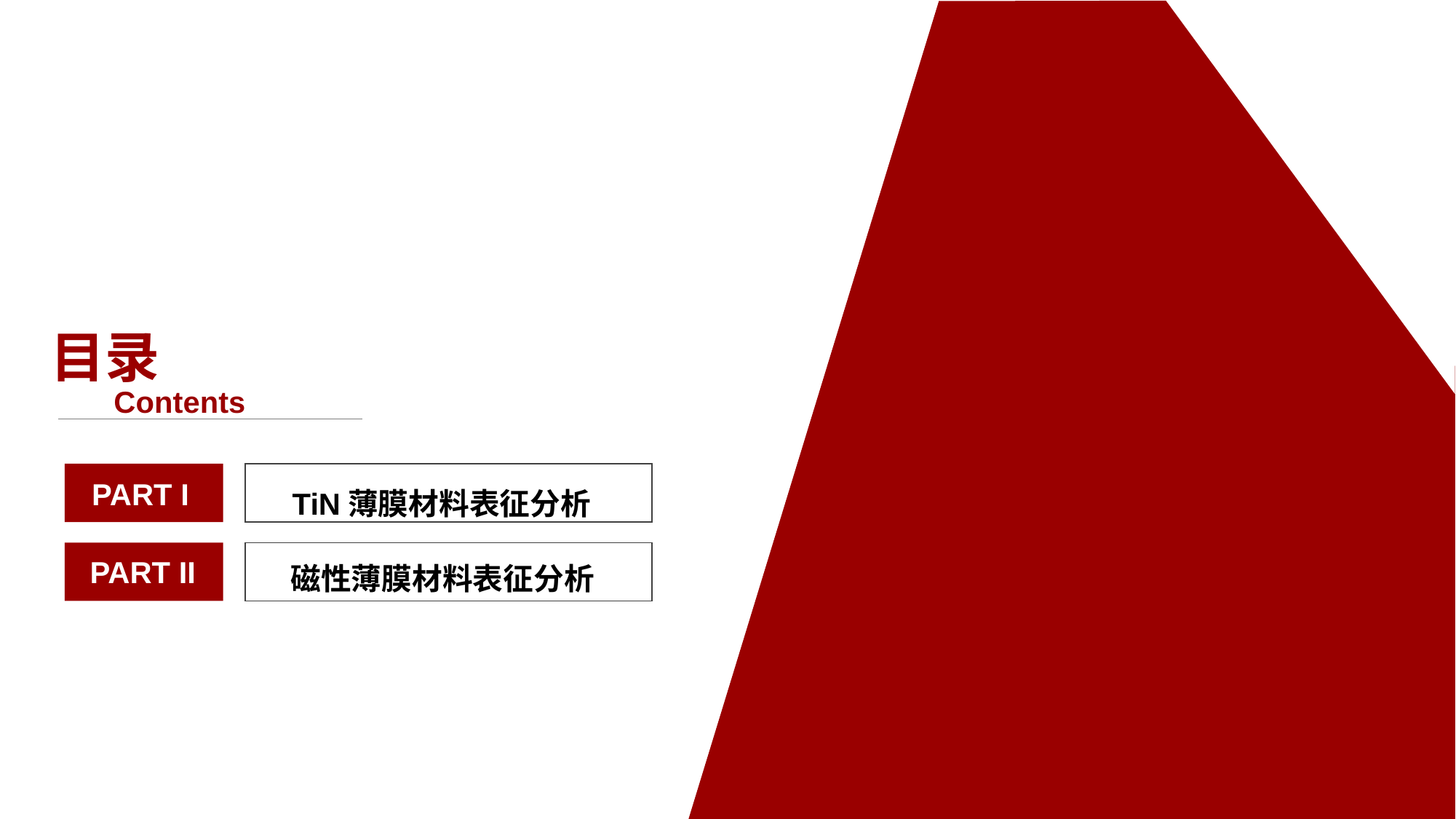

目录
Contents
TiN薄膜材料表征分析

PART I
磁性薄膜材料表征分析

PART II
第四章
2